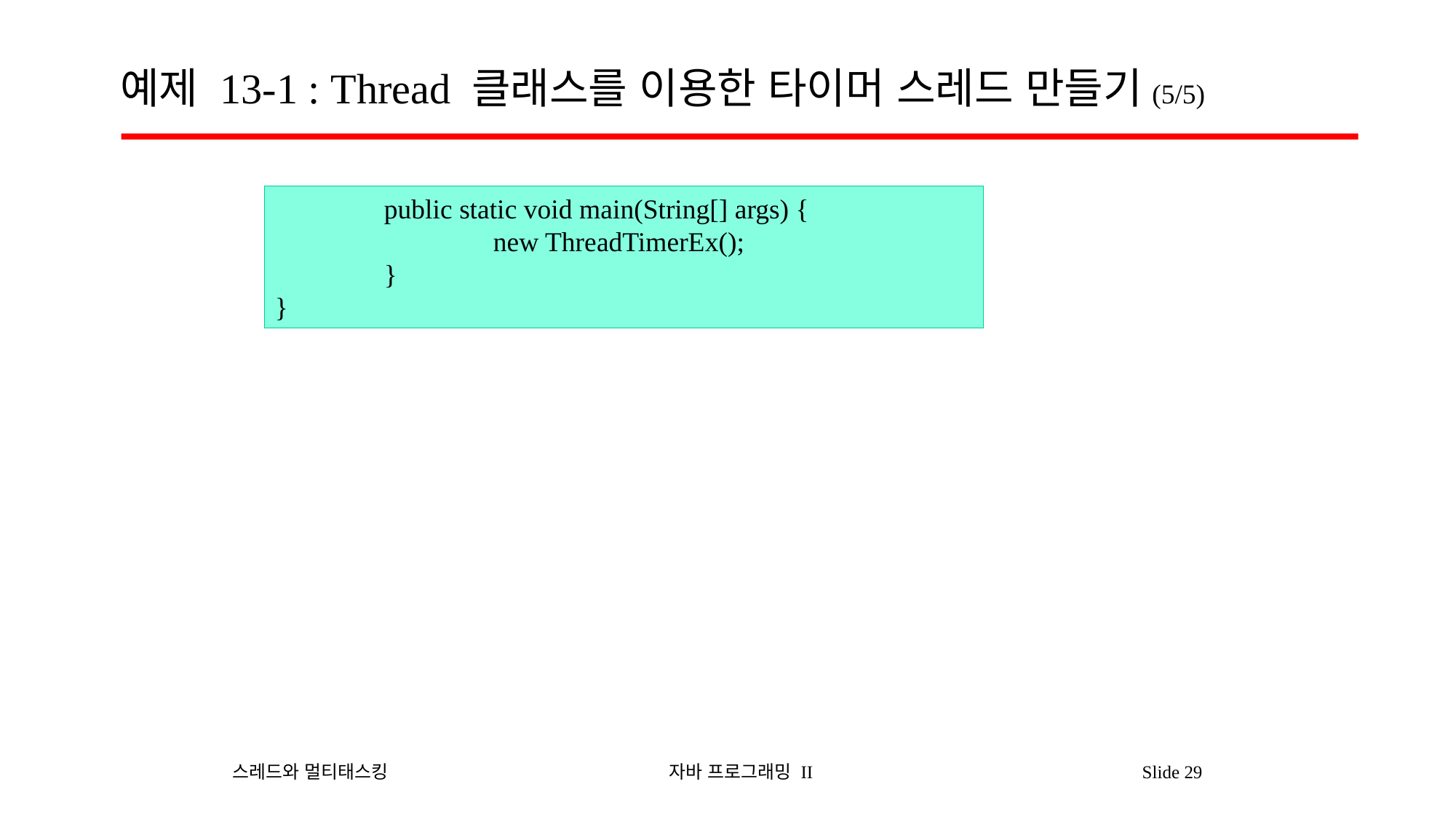

# 예제 13-1 : Thread 클래스를 이용한 타이머 스레드 만들기(5/5)
	public static void main(String[] args) {
		new ThreadTimerEx();
	}
}